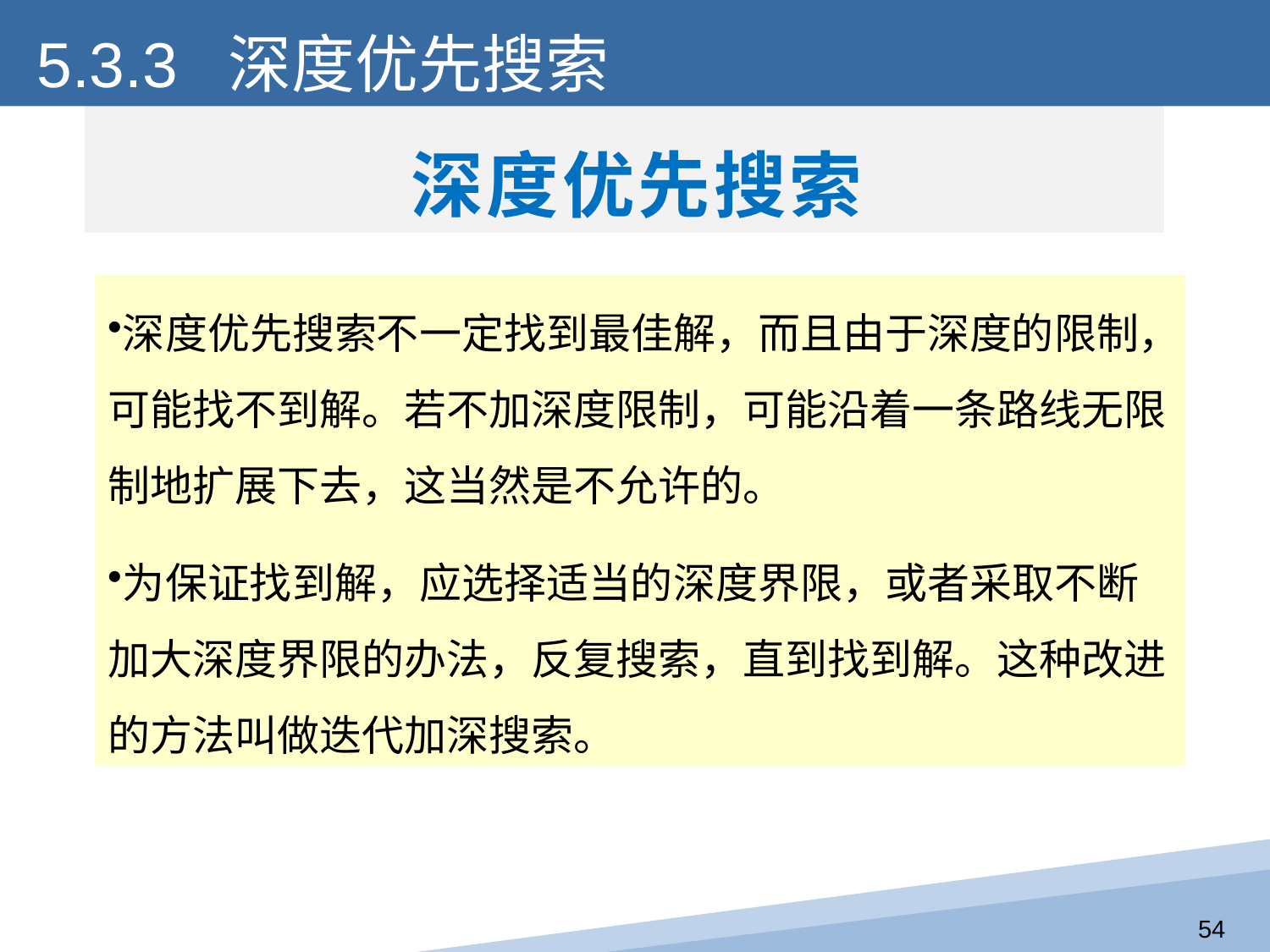

5.3.3  深度优先搜索
深度优先搜索
深度优先搜索不一定找到最佳解，而且由于深度的限制，可能找不到解。若不加深度限制，可能沿着一条路线无限制地扩展下去，这当然是不允许的。
为保证找到解，应选择适当的深度界限，或者采取不断加大深度界限的办法，反复搜索，直到找到解。这种改进的方法叫做迭代加深搜索。

54